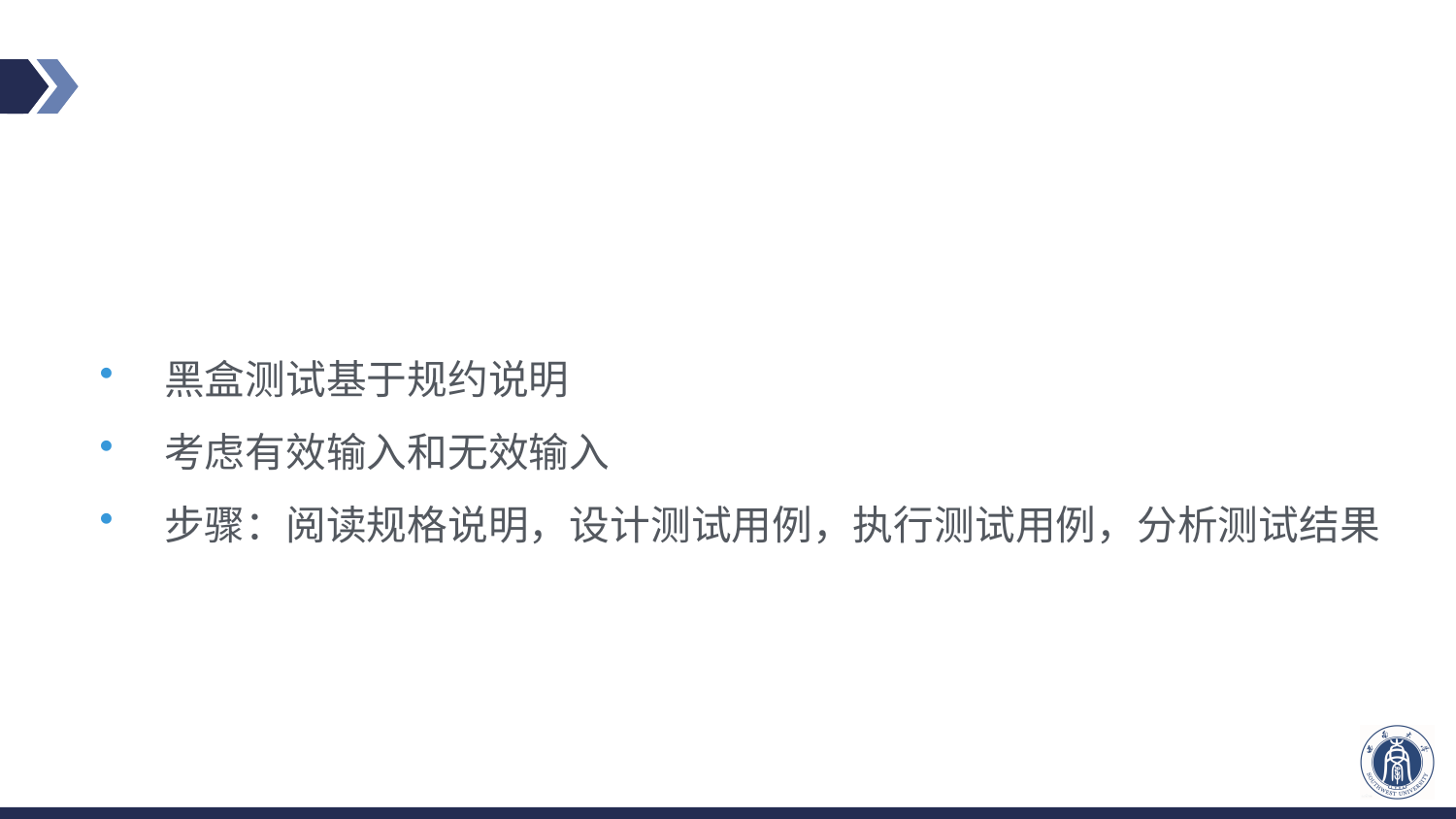

#
黑盒测试基于规约说明
考虑有效输入和无效输入
步骤：阅读规格说明，设计测试用例，执行测试用例，分析测试结果